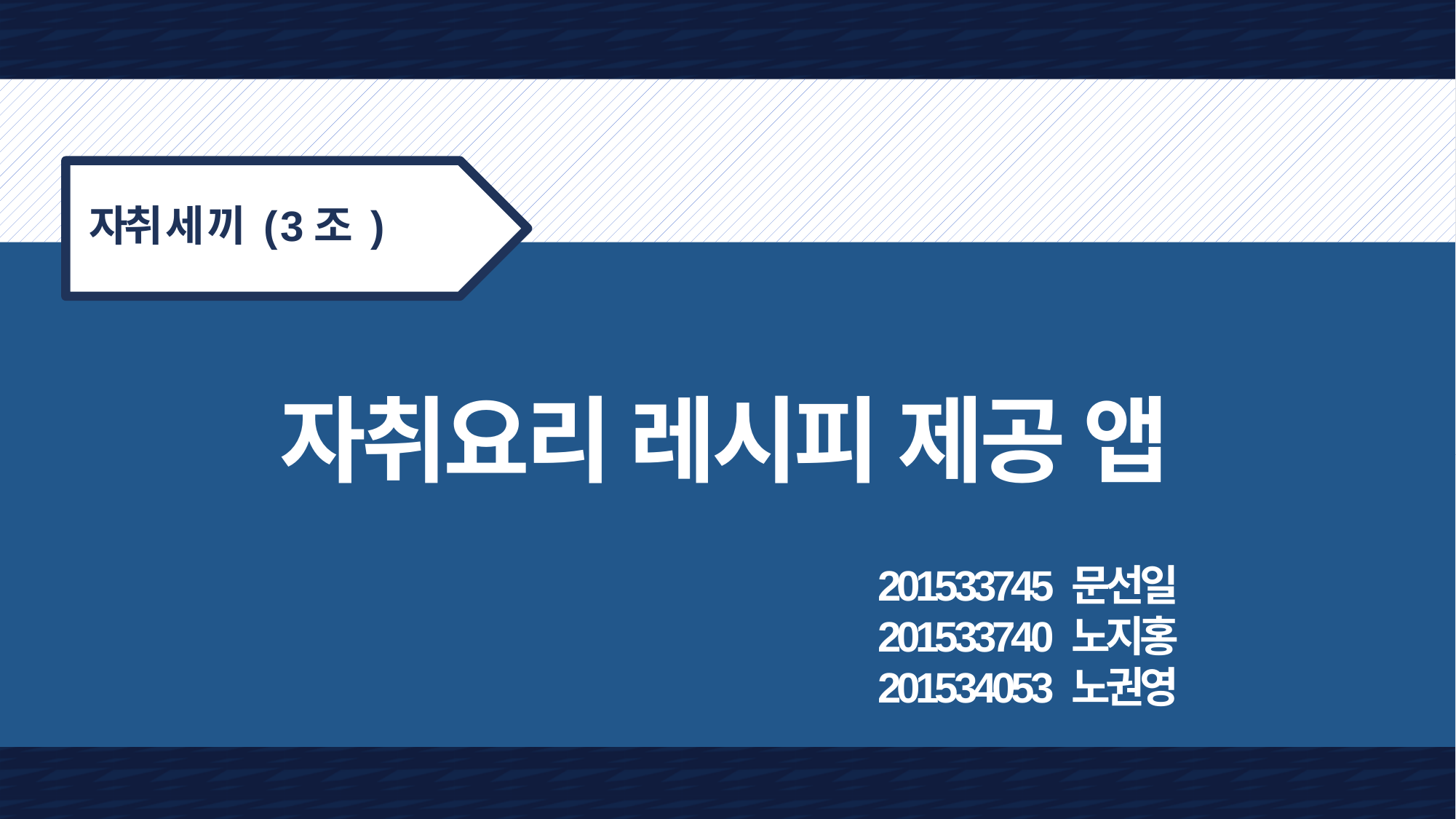

(
자취 세 끼 ( 3조 )

자취요리 레시피 제공 앱
201533745 문선일
201533740 노지홍
201534053 노권영